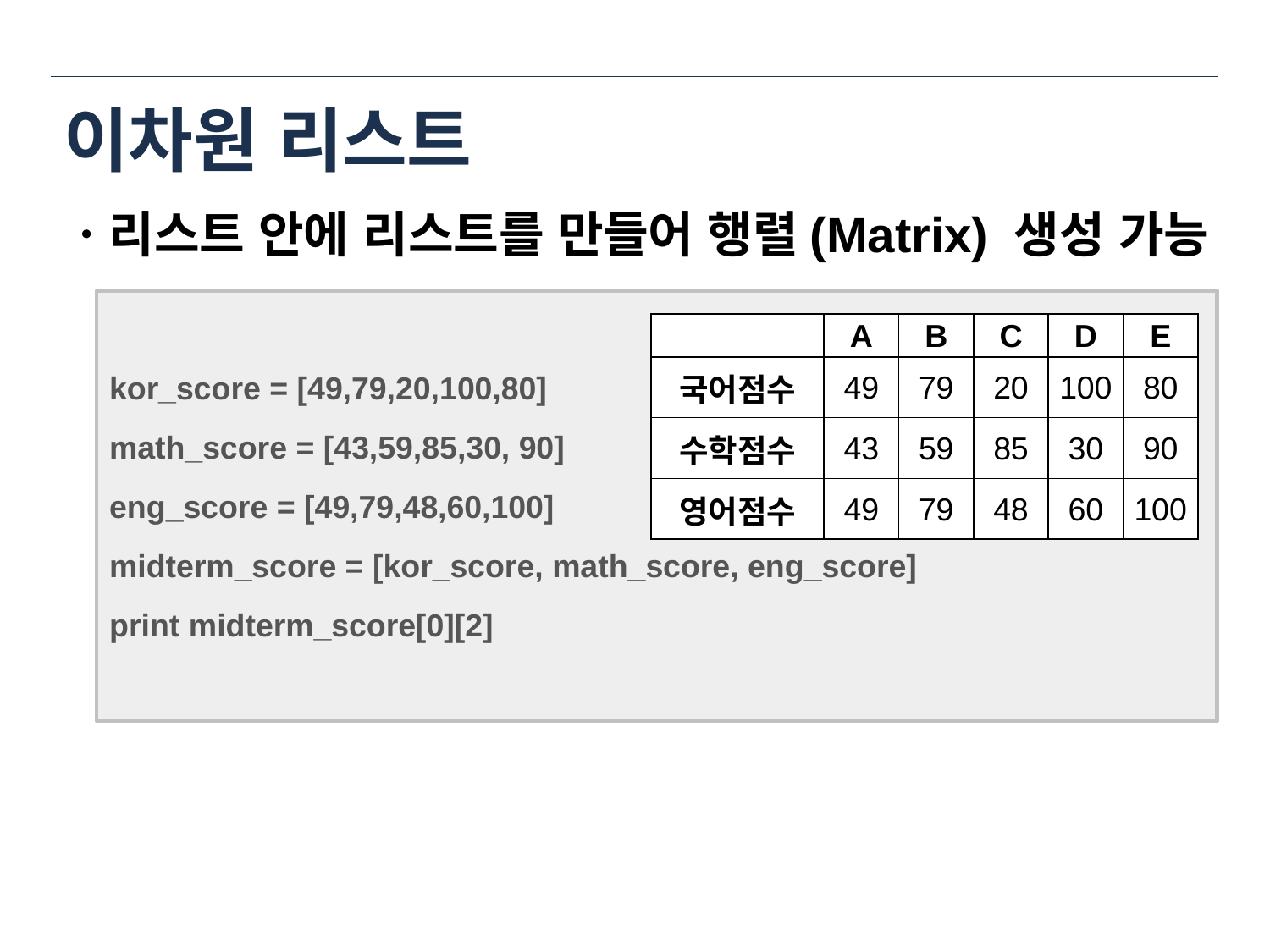

# 이차원 리스트
ㆍ리스트 안에 리스트를 만들어 행렬(Matrix) 생성 가능
kor_score = [49,79,20,100,80]
math_score = [43,59,85,30, 90]
eng_score = [49,79,48,60,100]
midterm_score = [kor_score, math_score, eng_score]
print midterm_score[0][2]
|  | A | B | C | D | E |
| --- | --- | --- | --- | --- | --- |
| 국어점수 | 49 | 79 | 20 | 100 | 80 |
| 수학점수 | 43 | 59 | 85 | 30 | 90 |
| 영어점수 | 49 | 79 | 48 | 60 | 100 |